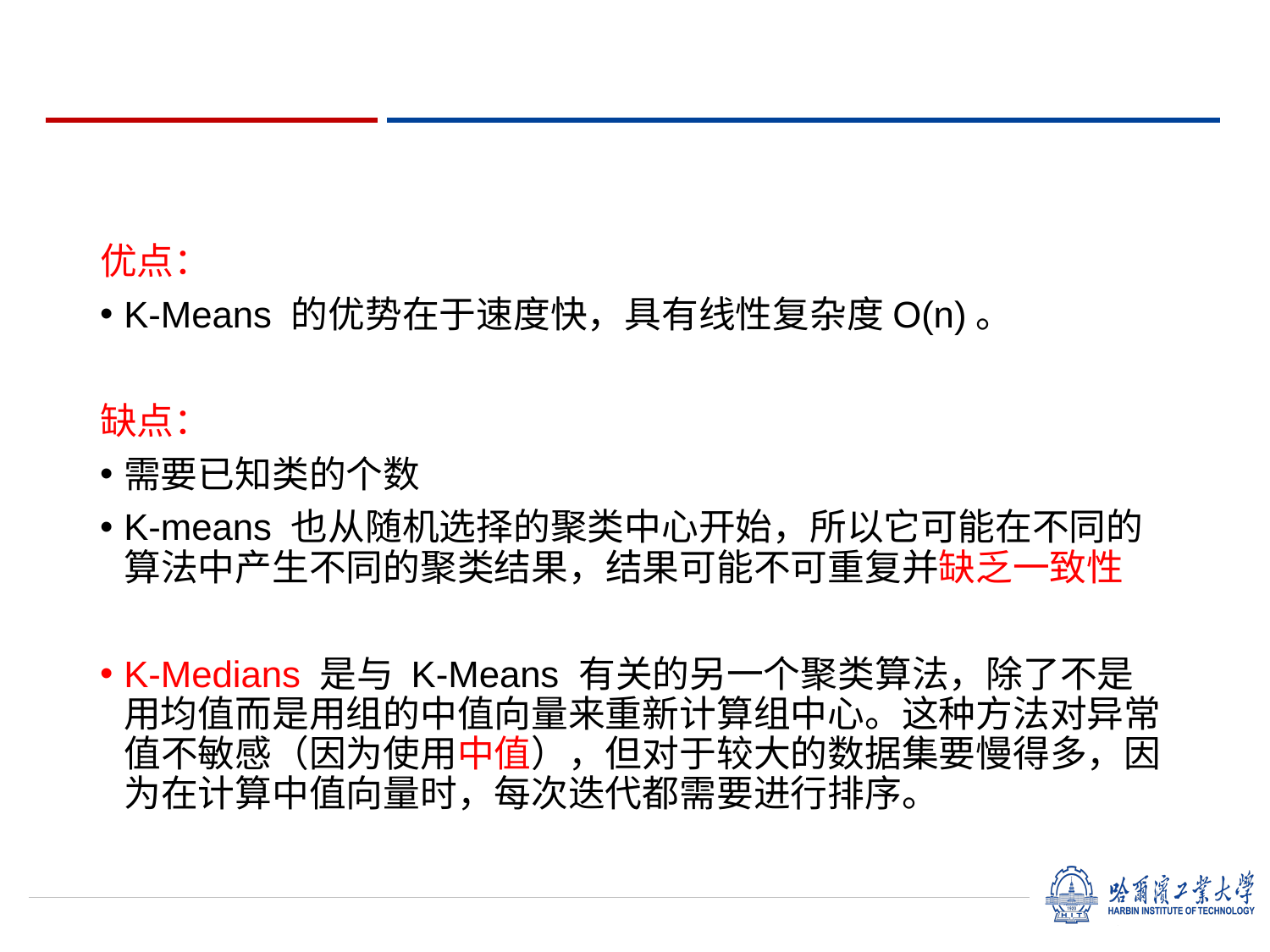

优点：
K-Means 的优势在于速度快，具有线性复杂度O(n)。

缺点：
需要已知类的个数
K-means 也从随机选择的聚类中心开始，所以它可能在不同的算法中产生不同的聚类结果，结果可能不可重复并缺乏一致性

K-Medians 是与 K-Means 有关的另一个聚类算法，除了不是用均值而是用组的中值向量来重新计算组中心。这种方法对异常值不敏感（因为使用中值），但对于较大的数据集要慢得多，因为在计算中值向量时，每次迭代都需要进行排序。